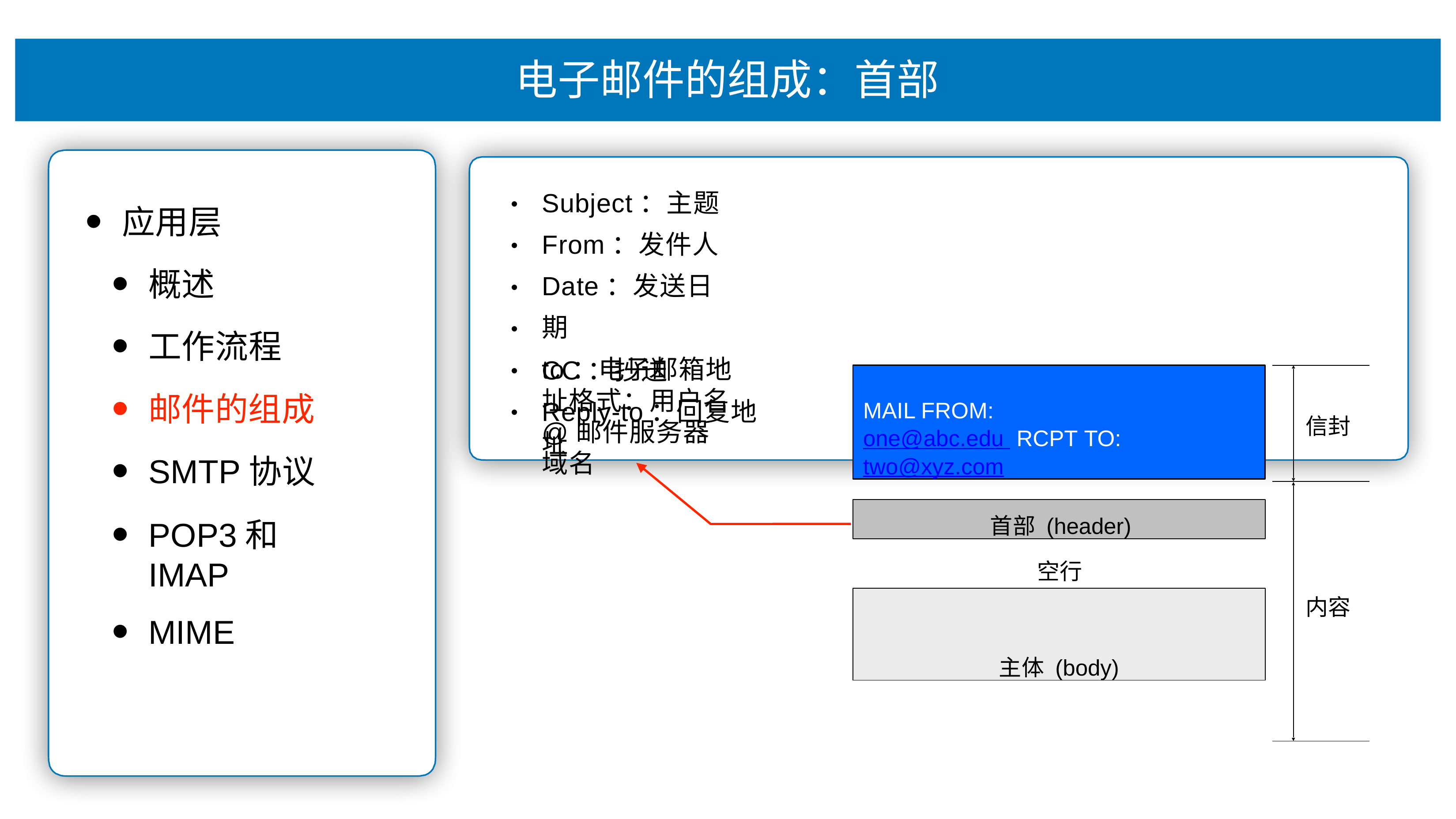

# 电⼦邮件的组成：⾸部

Subject：主题 From：发件⼈ Date：发送⽇期
to：电⼦邮箱地址格式：⽤户名@邮件服务器域名
•
应⽤层
概述
⼯作流程
邮件的组成
SMTP协议
POP3和IMAP
MIME
•
•
•
CC：抄送
Reply-to：回复地址
•

MAIL FROM: one@abc.edu  RCPT TO: two@xyz.com

•
信封

⾸部 (header)
空⾏

主体 (body)
内容